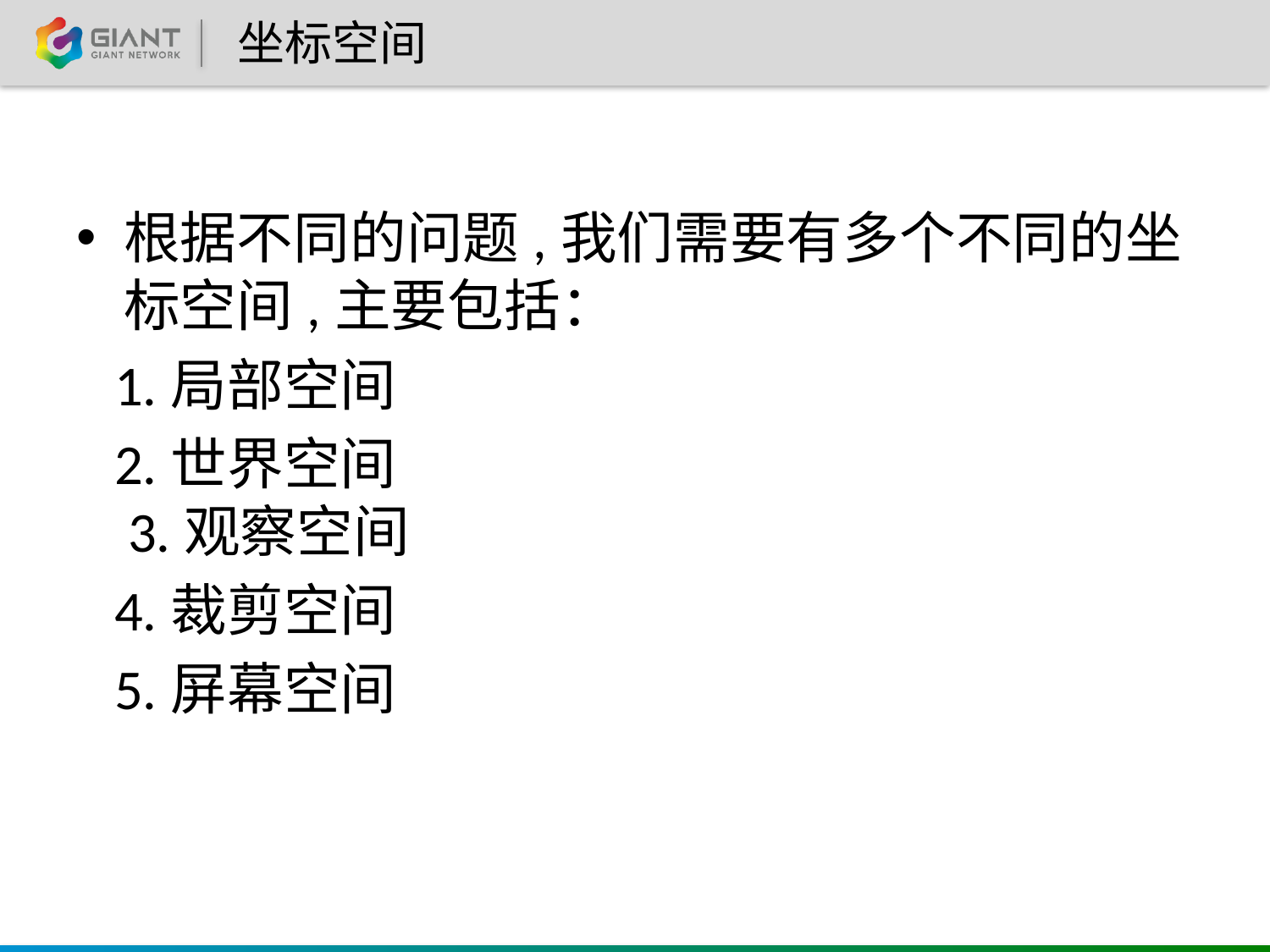

# 坐标空间
根据不同的问题,我们需要有多个不同的坐标空间,主要包括：
   1.局部空间
   2.世界空间
   3.观察空间
   4.裁剪空间
   5.屏幕空间